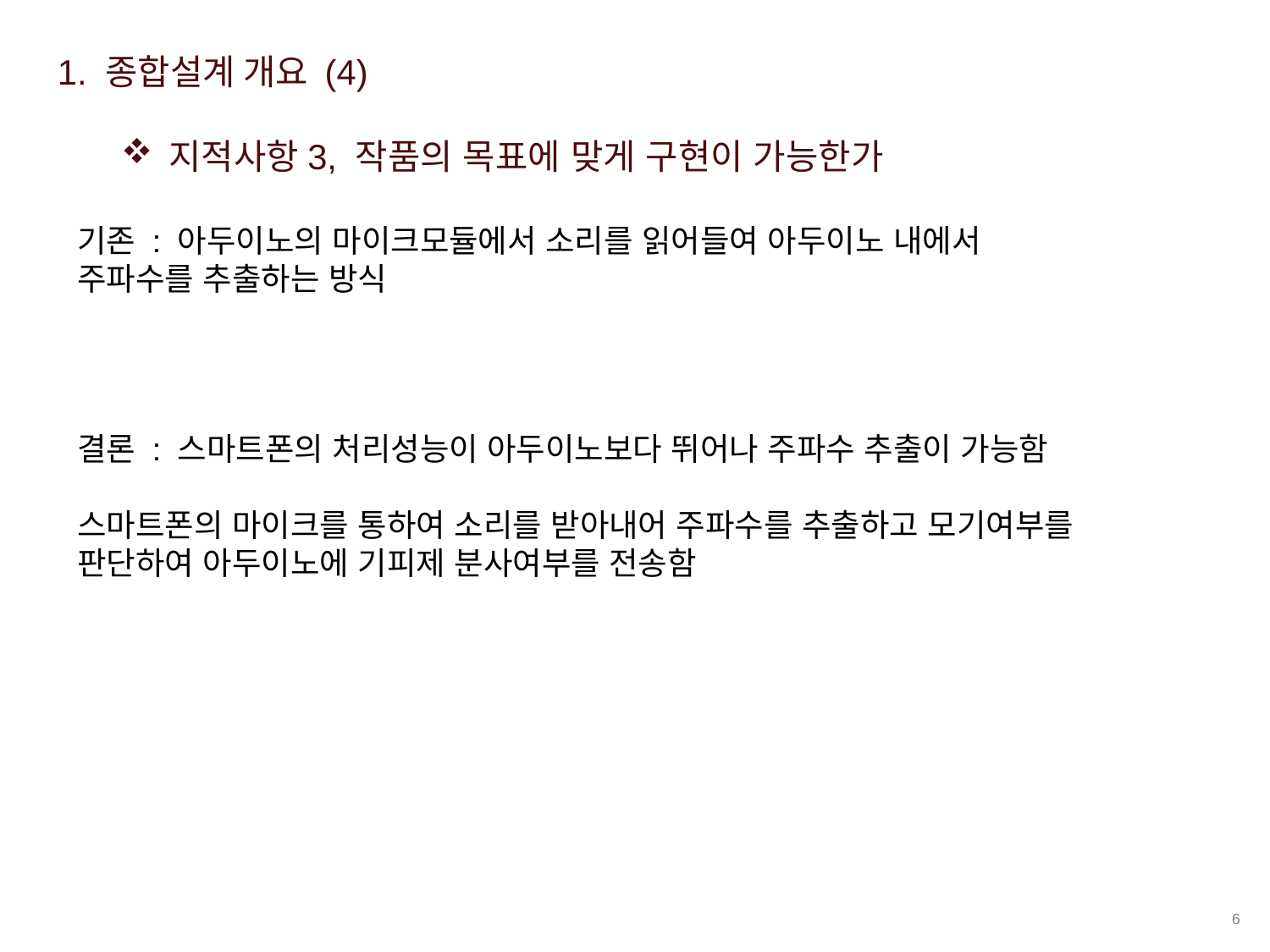

지적사항3, 작품의 목표에 맞게 구현이 가능한가

1. 종합설계 개요 (4)
기존 : 아두이노의 마이크모듈에서 소리를 읽어들여 아두이노 내에서 주파수를 추출하는 방식
결론 : 스마트폰의 처리성능이 아두이노보다 뛰어나 주파수 추출이 가능함

스마트폰의 마이크를 통하여 소리를 받아내어 주파수를 추출하고 모기여부를 판단하여 아두이노에 기피제 분사여부를 전송함